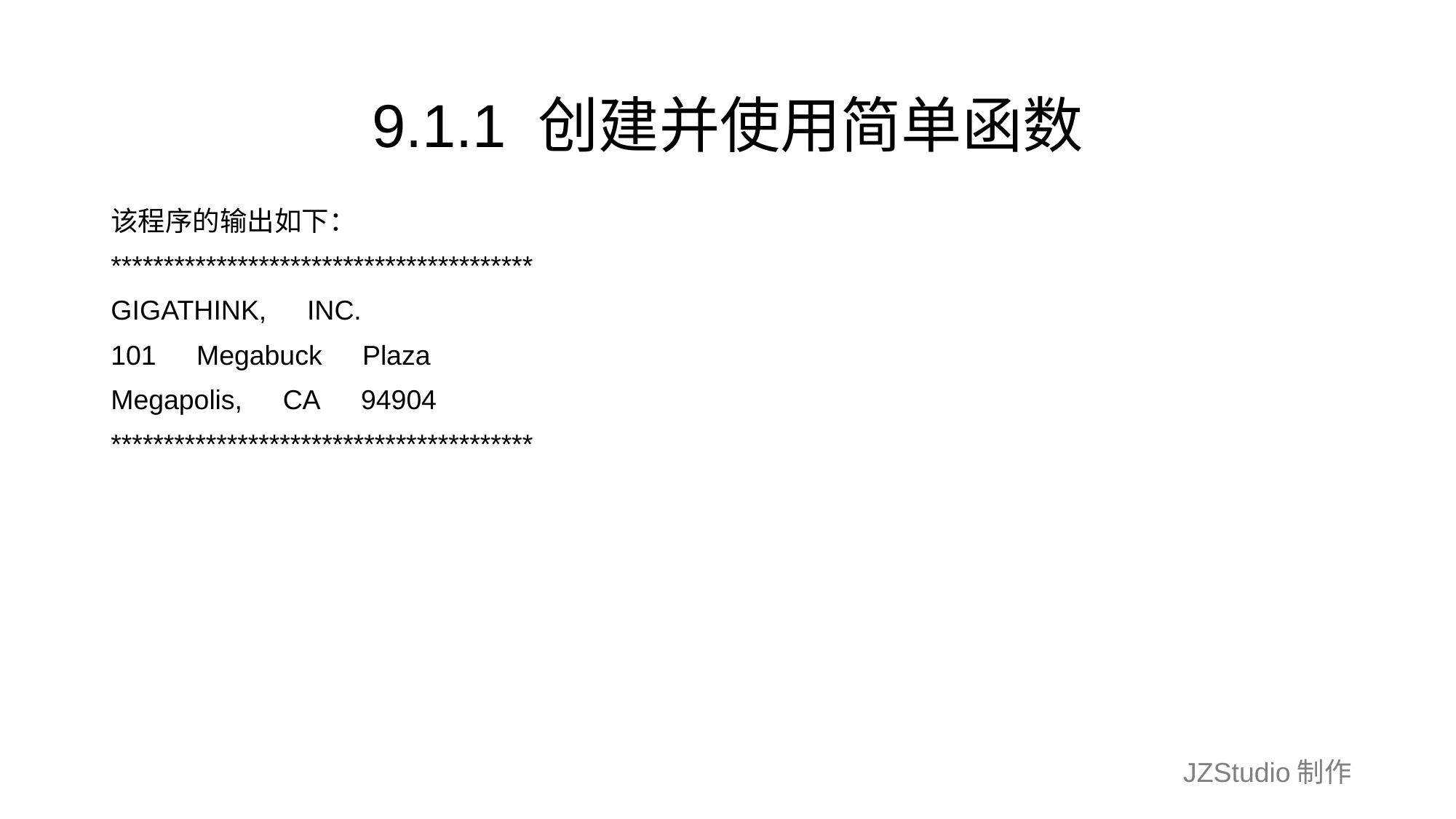

# 9.1.1 创建并使用简单函数
该程序的输出如下：
****************************************
GIGATHINK,　INC.
101　Megabuck　Plaza
Megapolis,　CA　94904
****************************************